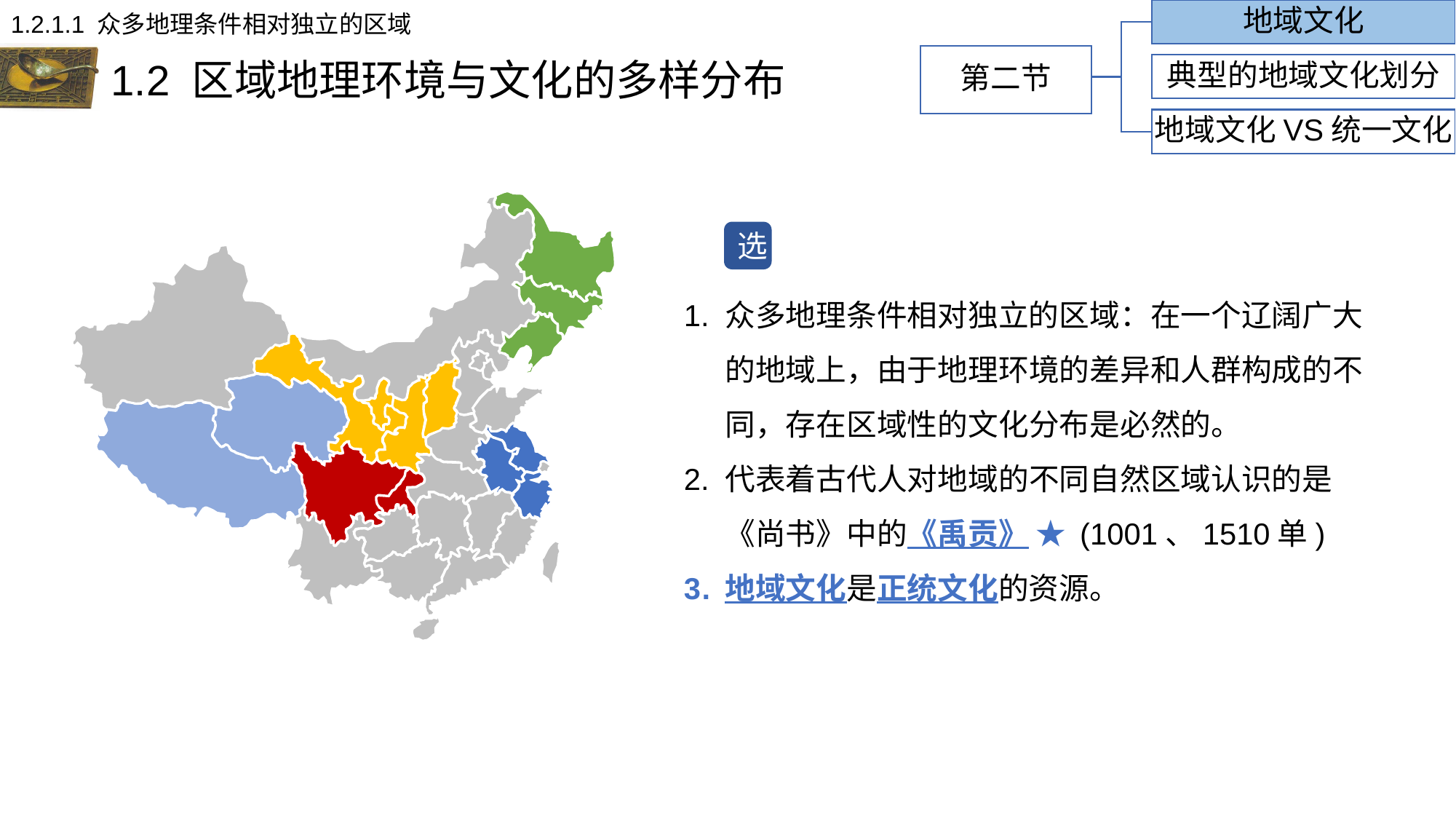

1.2.1.1 众多地理条件相对独立的区域
地域文化

# 1.2 区域地理环境与文化的多样分布
第二节
典型的地域文化划分

地域文化VS统一文化

选
众多地理条件相对独立的区域：在一个辽阔广大的地域上，由于地理环境的差异和人群构成的不同，存在区域性的文化分布是必然的。
代表着古代人对地域的不同自然区域认识的是《尚书》中的《禹贡》 ★ (1001、1510单)
地域文化是正统文化的资源。
47